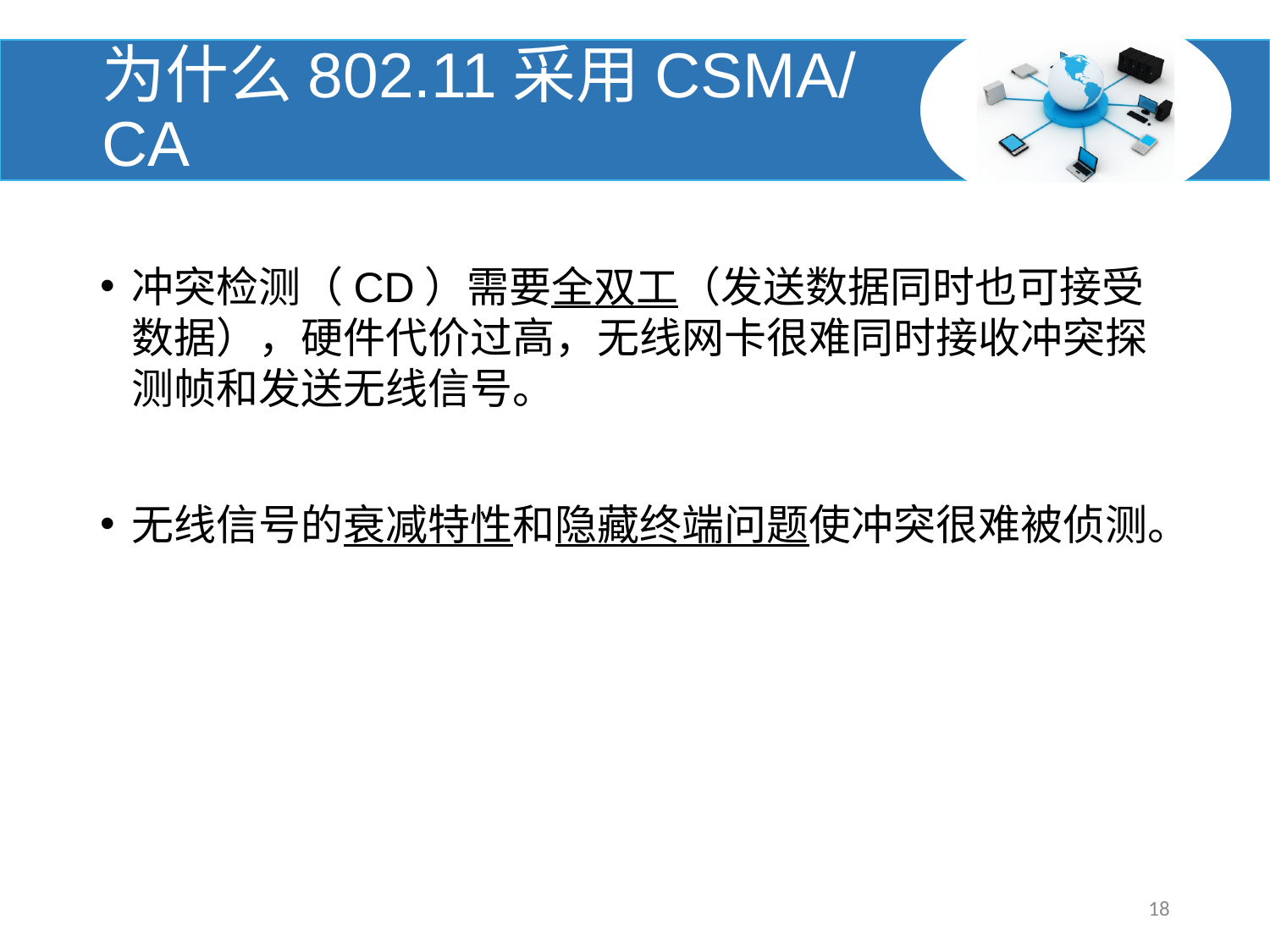

# 为什么802.11采用CSMA/CA
冲突检测（CD）需要全双工（发送数据同时也可接受数据），硬件代价过高，无线网卡很难同时接收冲突探测帧和发送无线信号。

无线信号的衰减特性和隐藏终端问题使冲突很难被侦测。

18